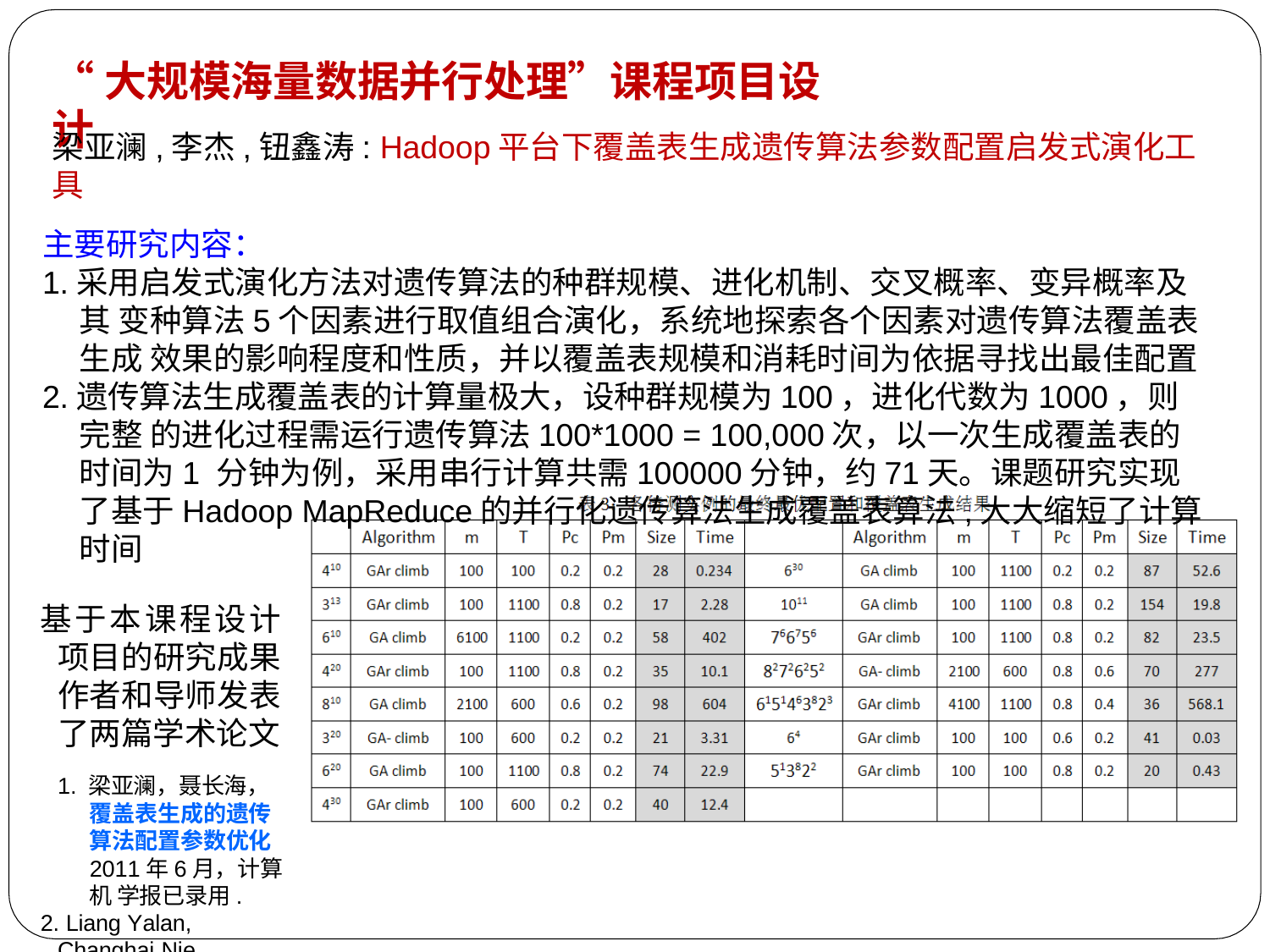

“大规模海量数据并行处理”课程项目设计
梁亚澜,李杰,钮鑫涛: Hadoop平台下覆盖表生成遗传算法参数配置启发式演化工具
主要研究内容：
1.采用启发式演化方法对遗传算法的种群规模、进化机制、交叉概率、变异概率及其 变种算法5个因素进行取值组合演化，系统地探索各个因素对遗传算法覆盖表生成 效果的影响程度和性质，并以覆盖表规模和消耗时间为依据寻找出最佳配置
2.遗传算法生成覆盖表的计算量极大，设种群规模为100，进化代数为1000，则完整 的进化过程需运行遗传算法100*1000 = 100,000次，以一次生成覆盖表的时间为1 分钟为例，采用串行计算共需100000分钟，约71天。课题研究实现了基于Hadoop MapReduce的并行化遗传算法生成覆盖表算法,大大缩短了计算时间

基于本课程设计 项目的研究成果 作者和导师发表 了两篇学术论文
1. 梁亚澜，聂长海， 覆盖表生成的遗传 算法配置参数优化 2011年6月，计算机 学报已录用.
2. Liang Yalan, Changhai Nie, Jonathan M. Kau_man, Gregory M. Kapfhammer, and Hareton Leung.
Empirically identifying the best genetic algorithm for covering array generation. In Proceedings of the 3rd International Symposium on Search Based Software Engineering, Szeged, Hungary, September 2011